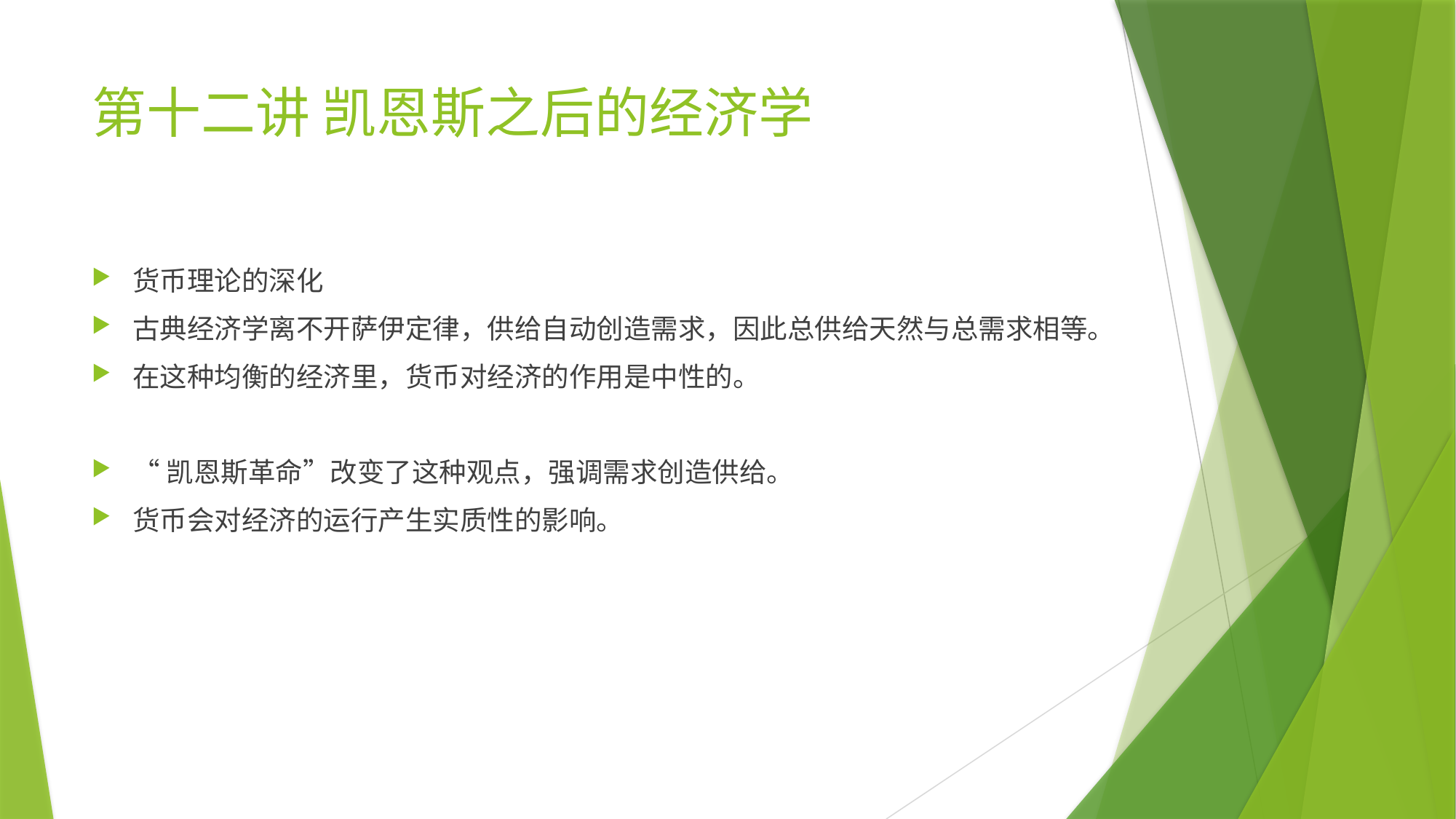

# 第十二讲 凯恩斯之后的经济学
货币理论的深化
古典经济学离不开萨伊定律，供给自动创造需求，因此总供给天然与总需求相等。
在这种均衡的经济里，货币对经济的作用是中性的。

“凯恩斯革命”改变了这种观点，强调需求创造供给。
货币会对经济的运行产生实质性的影响。